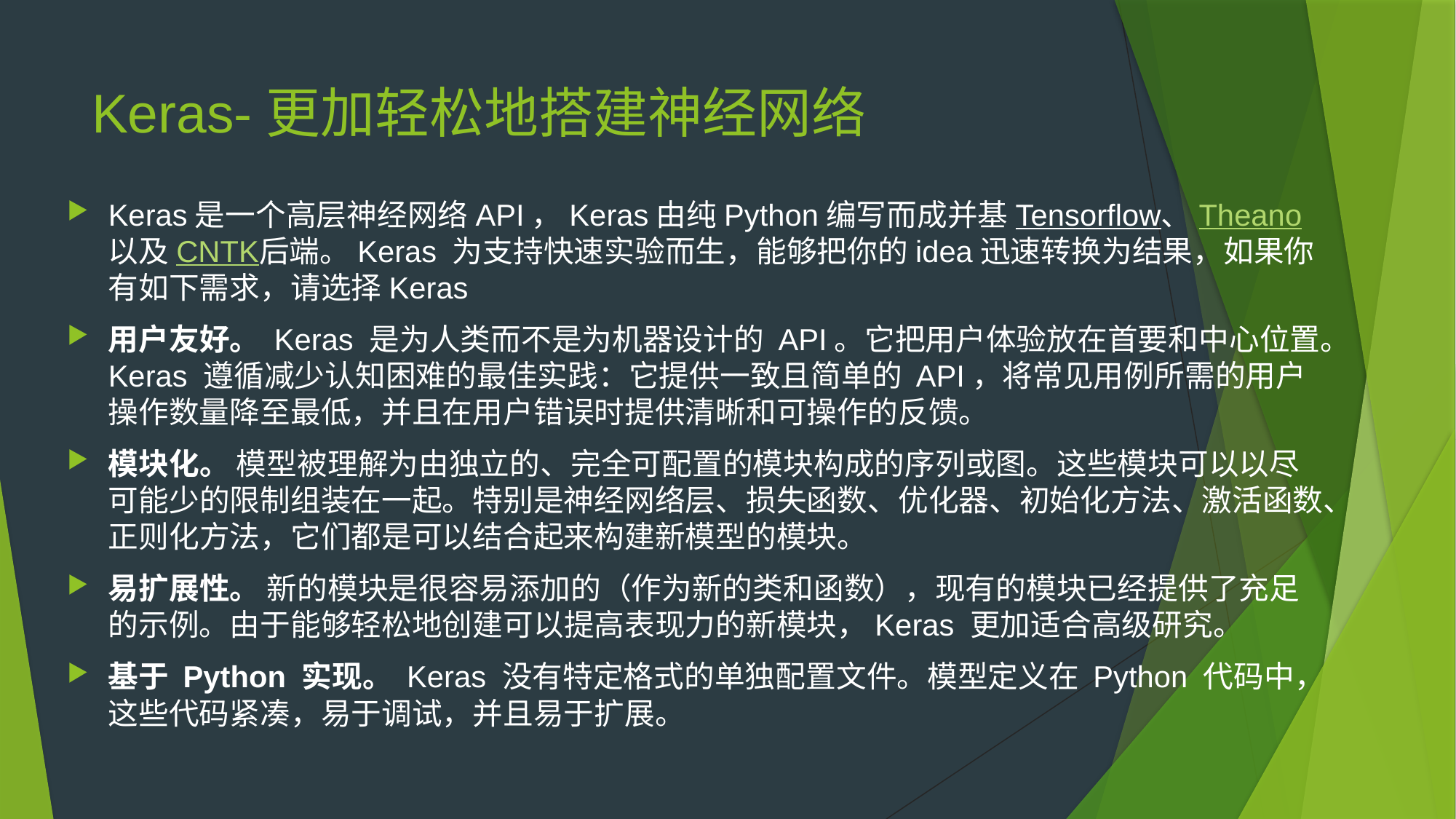

# Keras-更加轻松地搭建神经网络
Keras是一个高层神经网络API，Keras由纯Python编写而成并基Tensorflow、Theano以及CNTK后端。Keras 为支持快速实验而生，能够把你的idea迅速转换为结果，如果你有如下需求，请选择Keras
用户友好。 Keras 是为人类而不是为机器设计的 API。它把用户体验放在首要和中心位置。Keras 遵循减少认知困难的最佳实践：它提供一致且简单的 API，将常见用例所需的用户操作数量降至最低，并且在用户错误时提供清晰和可操作的反馈。
模块化。 模型被理解为由独立的、完全可配置的模块构成的序列或图。这些模块可以以尽可能少的限制组装在一起。特别是神经网络层、损失函数、优化器、初始化方法、激活函数、正则化方法，它们都是可以结合起来构建新模型的模块。
易扩展性。 新的模块是很容易添加的（作为新的类和函数），现有的模块已经提供了充足的示例。由于能够轻松地创建可以提高表现力的新模块，Keras 更加适合高级研究。
基于 Python 实现。 Keras 没有特定格式的单独配置文件。模型定义在 Python 代码中，这些代码紧凑，易于调试，并且易于扩展。